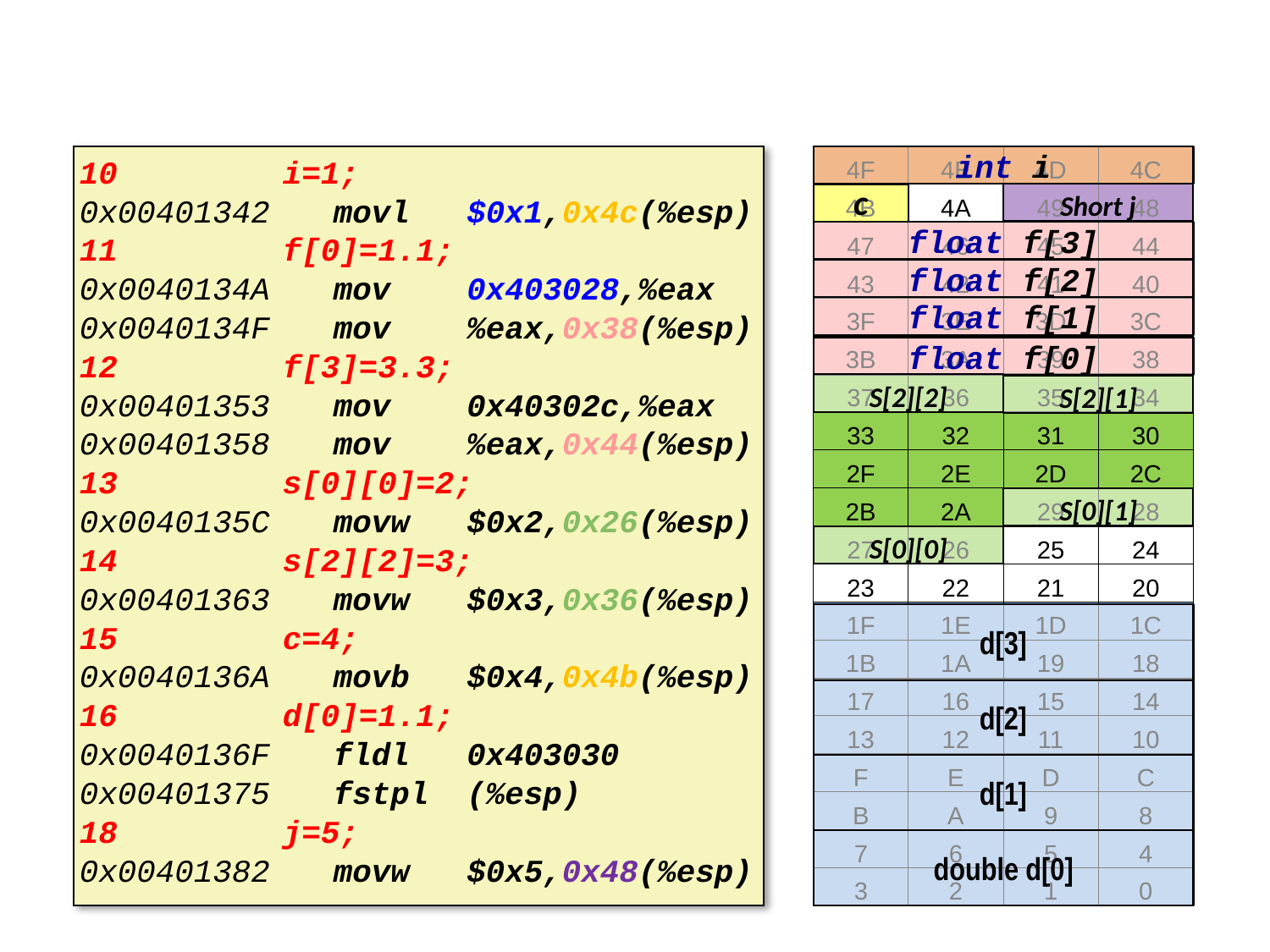

# 存储器操作数的寻址方式
10 	    i=1;
0x00401342	movl   $0x1,0x4c(%esp)
11 	    f[0]=1.1;
0x0040134A	mov    0x403028,%eax
0x0040134F	mov    %eax,0x38(%esp)
12 	    f[3]=3.3;
0x00401353	mov    0x40302c,%eax
0x00401358	mov    %eax,0x44(%esp)
13 	    s[0][0]=2;
0x0040135C	movw   $0x2,0x26(%esp)
14 	    s[2][2]=3;
0x00401363	movw   $0x3,0x36(%esp)
15 	    c=4;
0x0040136A	movb   $0x4,0x4b(%esp)
16 	    d[0]=1.1;
0x0040136F	fldl   0x403030
0x00401375	fstpl  (%esp)
18 	    j=5;
0x00401382	movw   $0x5,0x48(%esp)
| 4F | 4E | 4D | 4C |
| --- | --- | --- | --- |
| 4B | 4A | 49 | 48 |
| 47 | 46 | 45 | 44 |
| 43 | 42 | 41 | 40 |
| 3F | 3E | 3D | 3C |
| 3B | 3A | 39 | 38 |
| 37 | 36 | 35 | 34 |
| 33 | 32 | 31 | 30 |
| 2F | 2E | 2D | 2C |
| 2B | 2A | 29 | 28 |
| 27 | 26 | 25 | 24 |
| 23 | 22 | 21 | 20 |
| 1F | 1E | 1D | 1C |
| 1B | 1A | 19 | 18 |
| 17 | 16 | 15 | 14 |
| 13 | 12 | 11 | 10 |
| F | E | D | C |
| B | A | 9 | 8 |
| 7 | 6 | 5 | 4 |
| 3 | 2 | 1 | 0 |
int i
Short j
c
float f[3]
float f[2]
float f[1]
float f[0]
S[2][2]
S[2][1]
S[0][1]
S[0][0]
d[3]
d[2]
d[1]
double d[0]
 -29-